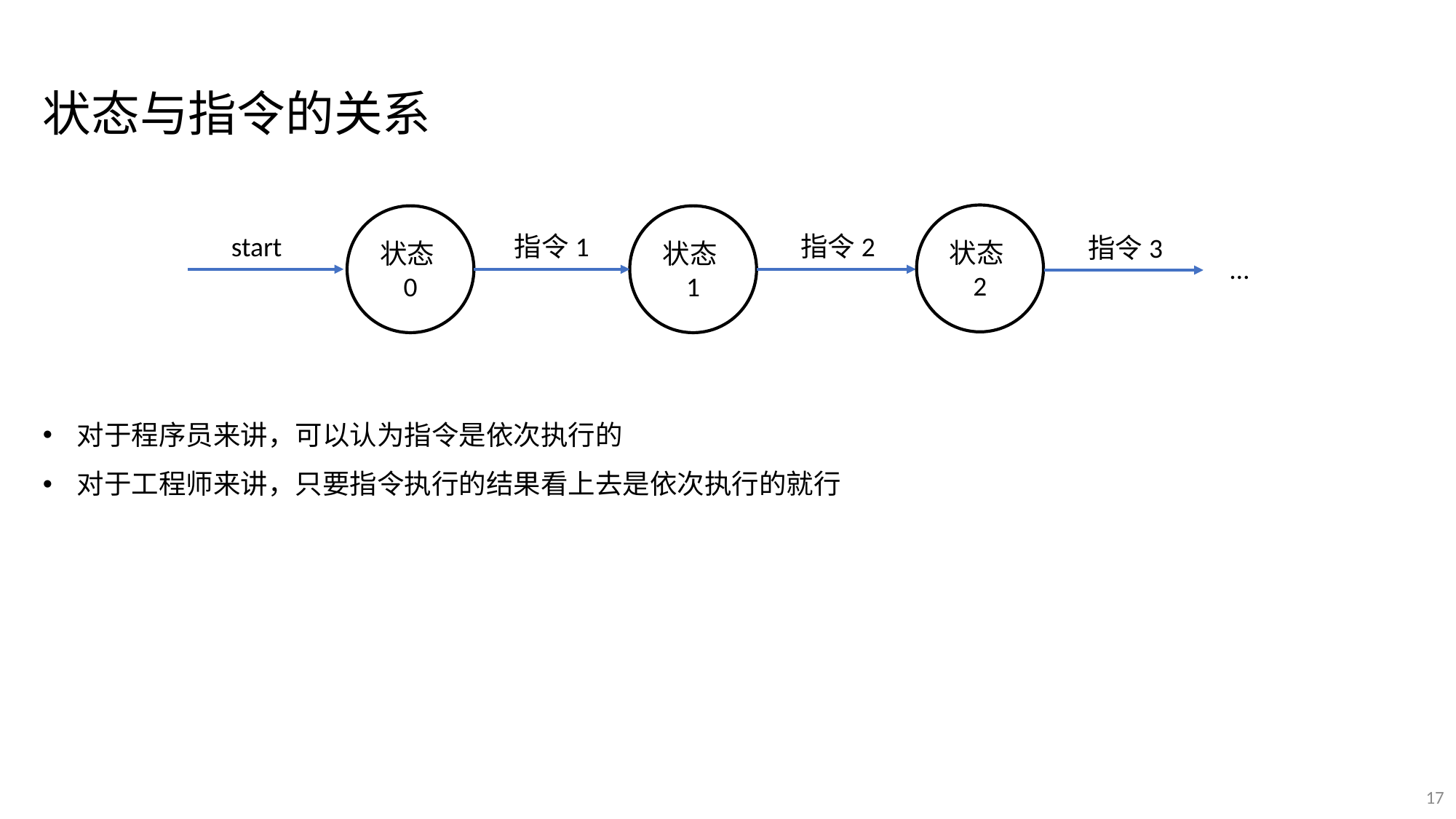

状态与指令的关系
状态2
状态0
状态1
start
指令1
指令2
指令3
…
对于程序员来讲，可以认为指令是依次执行的
对于工程师来讲，只要指令执行的结果看上去是依次执行的就行
17